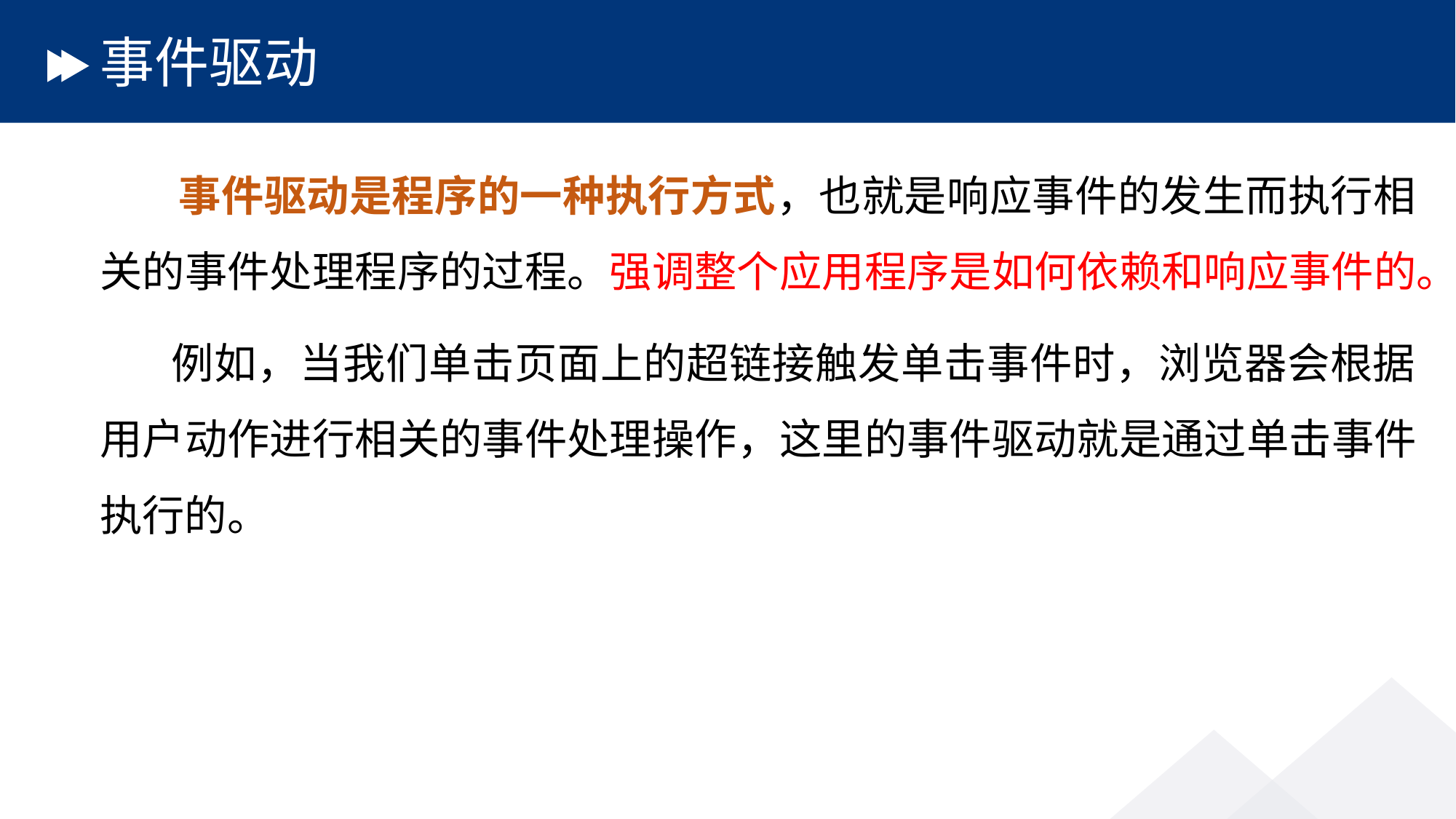

# 事件驱动
       事件驱动是程序的一种执行方式，也就是响应事件的发生而执行相关的事件处理程序的过程。强调整个应用程序是如何依赖和响应事件的。
      例如，当我们单击页面上的超链接触发单击事件时，浏览器会根据用户动作进行相关的事件处理操作，这里的事件驱动就是通过单击事件执行的。